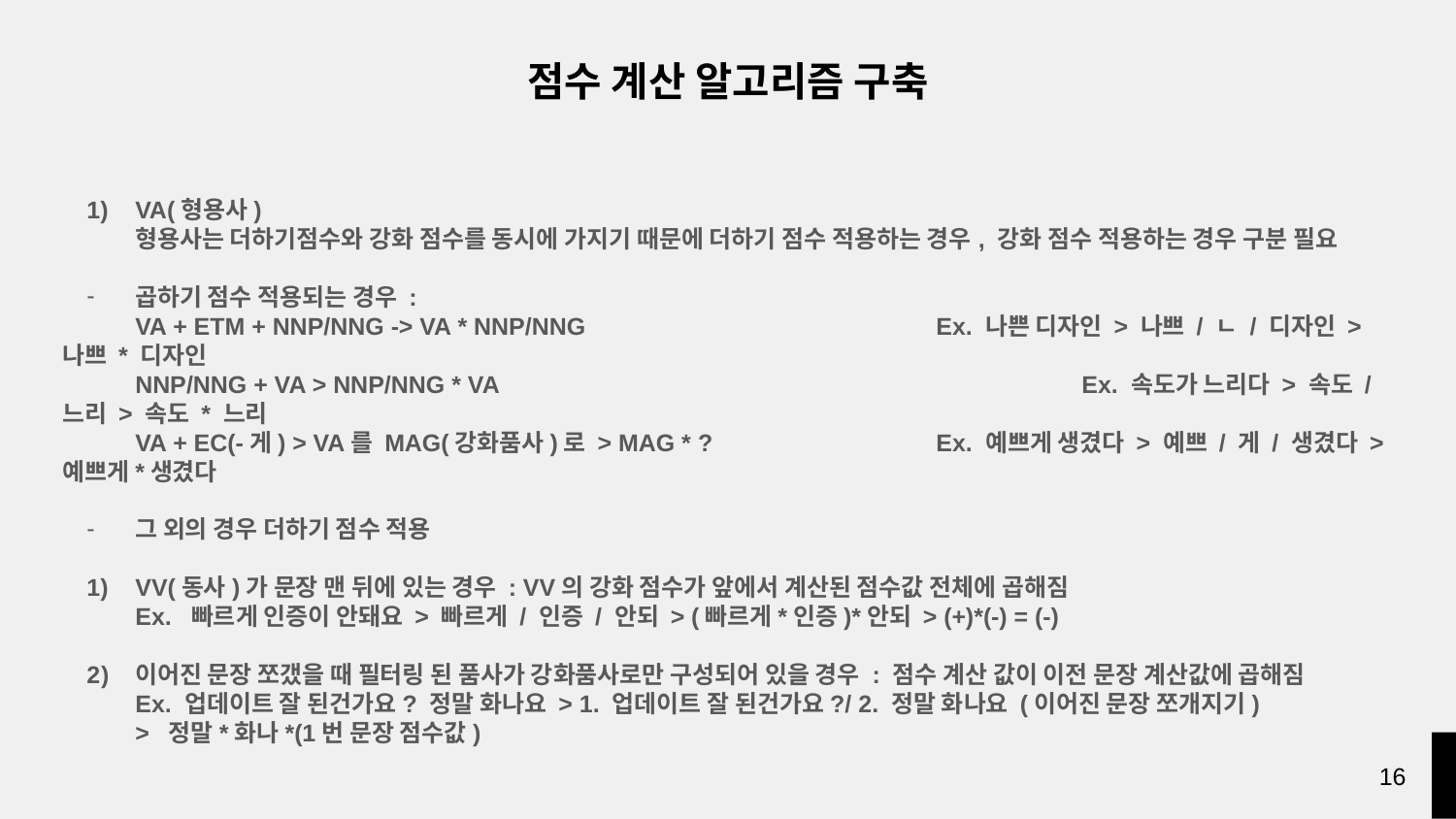

점수 계산 알고리즘 구축
VA(형용사)
형용사는 더하기점수와 강화 점수를 동시에 가지기 때문에 더하기 점수 적용하는 경우, 강화 점수 적용하는 경우 구분 필요

곱하기 점수 적용되는 경우 :
VA + ETM + NNP/NNG -> VA * NNP/NNG  			Ex. 나쁜 디자인 > 나쁘 / ㄴ / 디자인 > 나쁘 * 디자인
NNP/NNG + VA > NNP/NNG * VA				Ex. 속도가 느리다 > 속도 / 느리 > 속도 * 느리
VA + EC(-게) > VA를 MAG(강화품사)로 > MAG * ?		Ex. 예쁘게 생겼다 > 예쁘 / 게 / 생겼다 > 예쁘게*생겼다

그 외의 경우 더하기 점수 적용

VV(동사)가 문장 맨 뒤에 있는 경우 : VV의 강화 점수가 앞에서 계산된 점수값 전체에 곱해짐
Ex.  빠르게 인증이 안돼요 > 빠르게 / 인증 / 안되 > (빠르게*인증)*안되 > (+)*(-) = (-)

이어진 문장 쪼갰을 때 필터링 된 품사가 강화품사로만 구성되어 있을 경우 : 점수 계산 값이 이전 문장 계산값에 곱해짐
Ex. 업데이트 잘 된건가요? 정말 화나요 > 1. 업데이트 잘 된건가요?/ 2. 정말 화나요 (이어진 문장 쪼개지기)
>  정말*화나*(1번 문장 점수값)

16